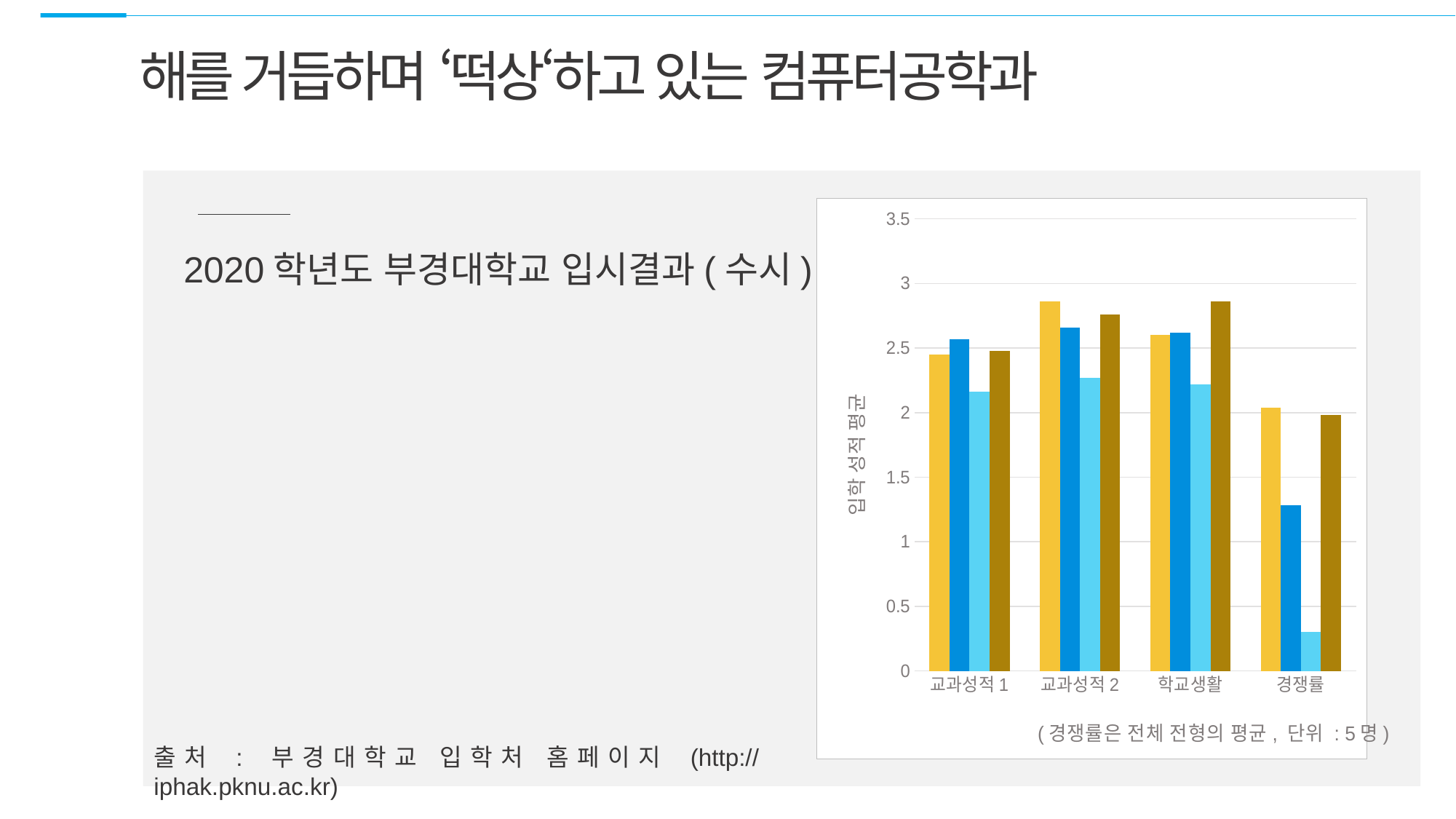

해를 거듭하며 ‘떡상‘하고 있는 컴퓨터공학과

### Chart

| Category | 컴퓨터공학과 | 기계공학과 | 화학공학과 | 전기공학과 |
|---|---|---|---|---|
| 교과성적1 | 2.45 | 2.57 | 2.16 | 2.48 |
| 교과성적2 | 2.86 | 2.66 | 2.27 | 2.76 |
| 학교생활 | 2.6 | 2.62 | 2.22 | 2.86 |
| 경쟁률 | 2.04 | 1.28 | 0.3 | 1.98 |
2020학년도 부경대학교 입시결과(수시)
출처 : 부경대학교 입학처 홈페이지 (http://iphak.pknu.ac.kr)